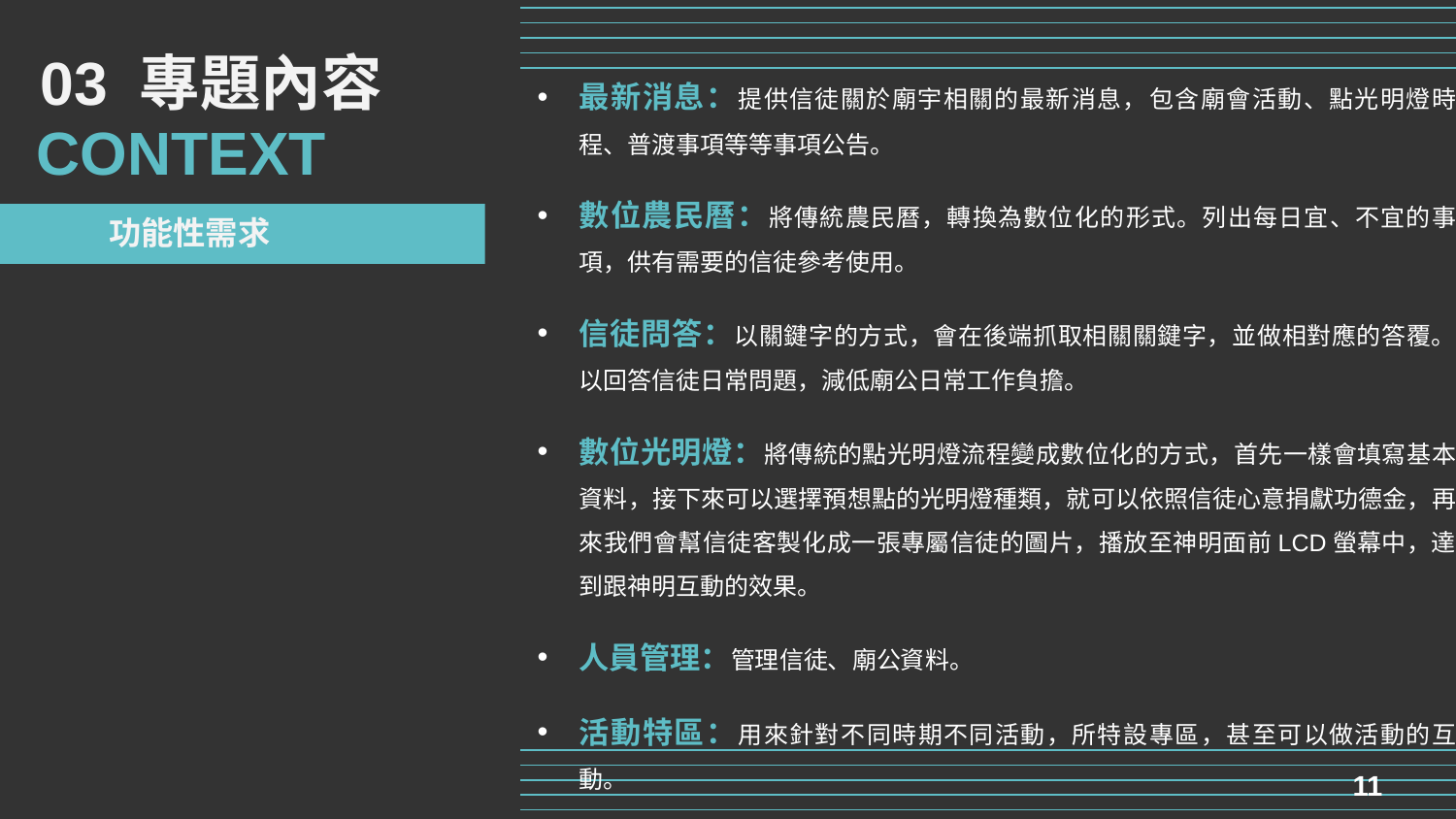

03 專題內容
最新消息：提供信徒關於廟宇相關的最新消息，包含廟會活動、點光明燈時程、普渡事項等等事項公告。
數位農民曆：將傳統農民曆，轉換為數位化的形式。列出每日宜、不宜的事項，供有需要的信徒參考使用。
信徒問答：以關鍵字的方式，會在後端抓取相關關鍵字，並做相對應的答覆。以回答信徒日常問題，減低廟公日常工作負擔。
數位光明燈：將傳統的點光明燈流程變成數位化的方式，首先一樣會填寫基本資料，接下來可以選擇預想點的光明燈種類，就可以依照信徒心意捐獻功德金，再來我們會幫信徒客製化成一張專屬信徒的圖片，播放至神明面前LCD螢幕中，達到跟神明互動的效果。
人員管理：管理信徒、廟公資料。
活動特區：用來針對不同時期不同活動，所特設專區，甚至可以做活動的互動。
CONTEXT
功能性需求
11